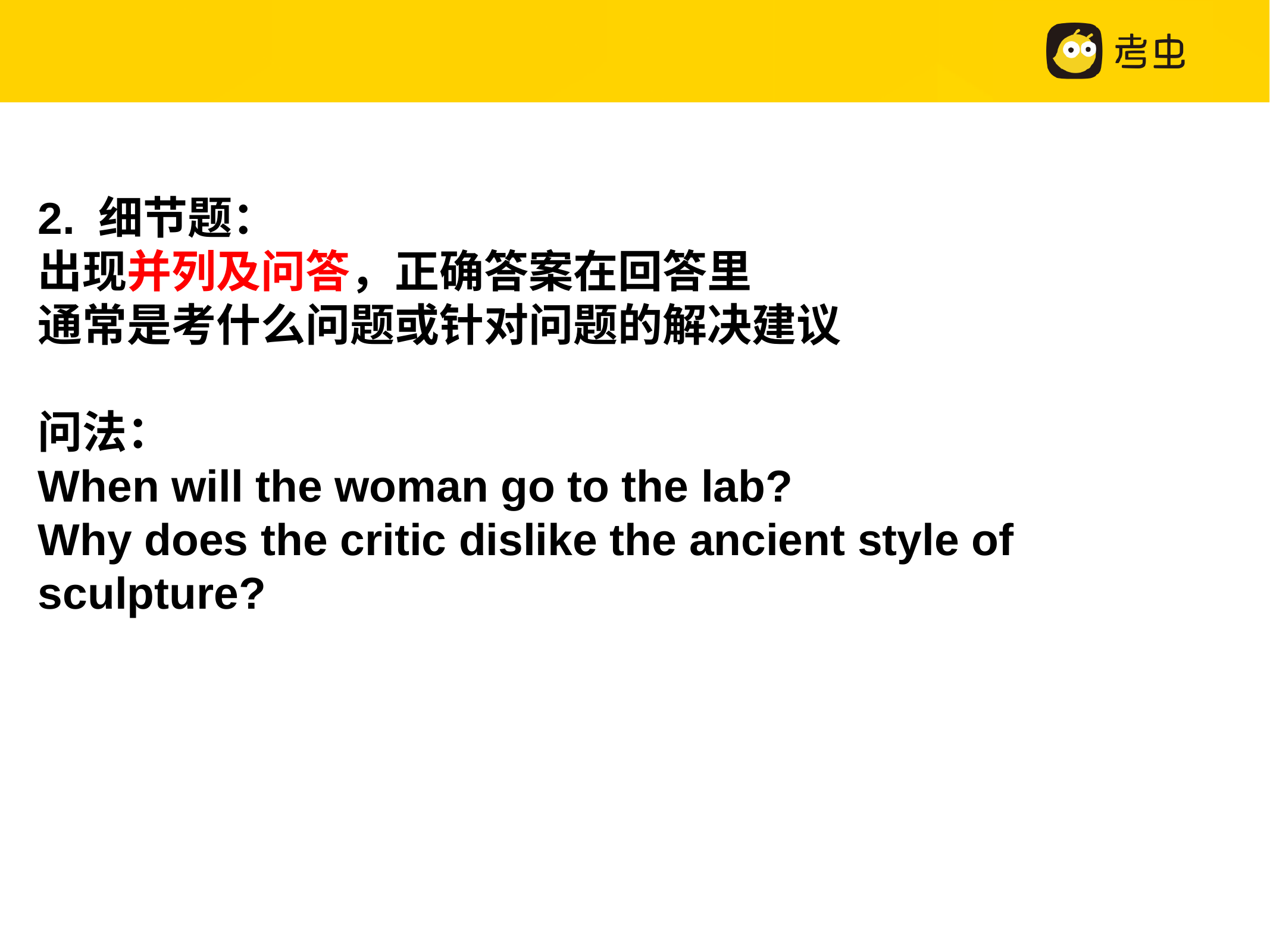

2. 细节题：
出现并列及问答，正确答案在回答里
通常是考什么问题或针对问题的解决建议

问法：
When will the woman go to the lab?
Why does the critic dislike the ancient style of sculpture?